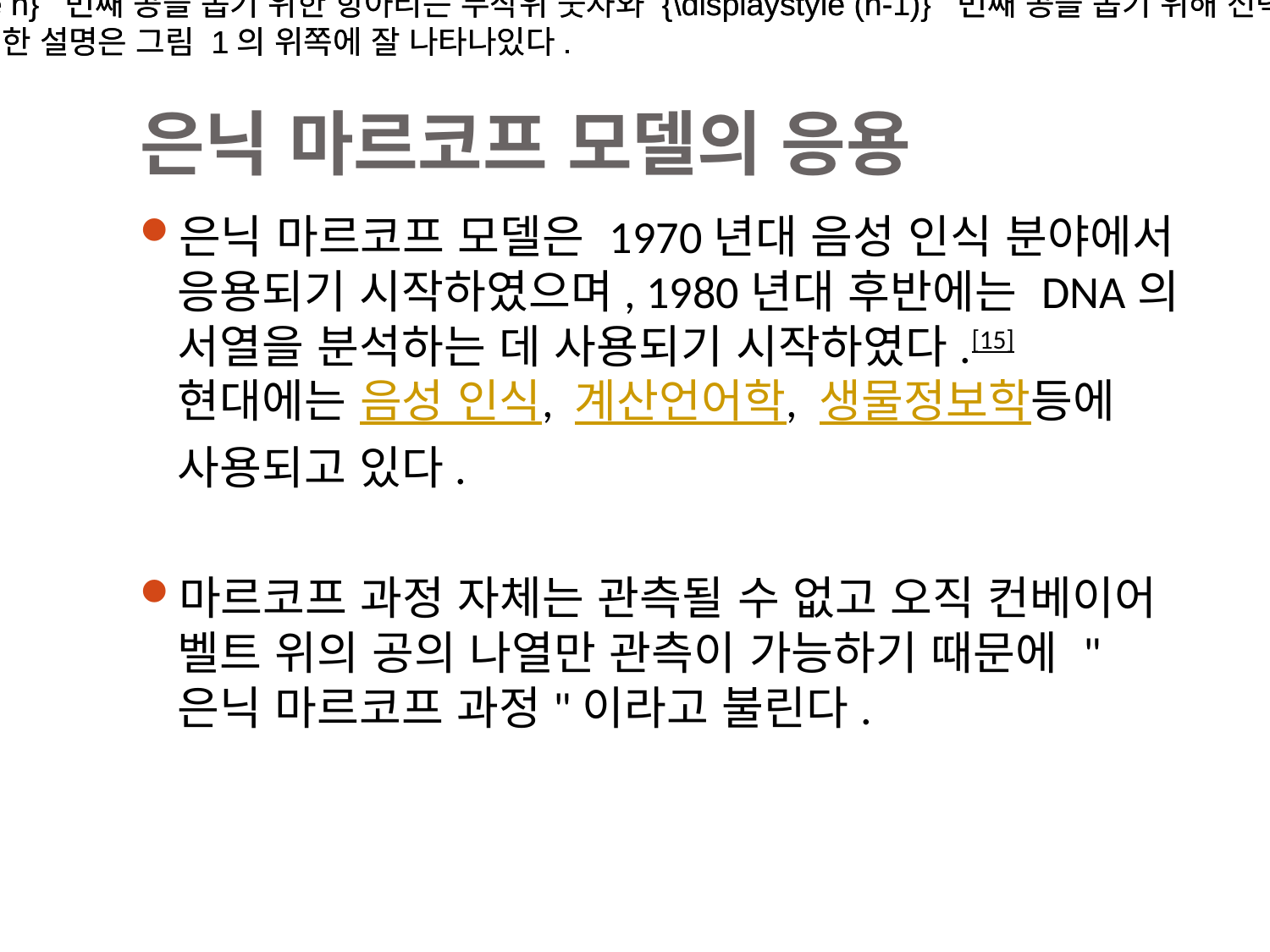

해당 공들이 뽑혔던 항아리의 순서는 알 수 없다. 요정이 공을 뽑을 항아리를 고를 때는 다음과 같은 특별한 규칙을 따른다 : {\displaystyle n}  번째 공을 뽑기 위한 항아리는 무작위 숫자와 {\displaystyle (n-1)}  번째 공을 뽑기 위해 선택한 항아리에만 영향을 받는다. 현재 항아리로부터 하나보다 더 전에 선택된 항아리는 현재 항아리의 선택에 직접적으로 영향을 주지 않는다. 이러한 규칙은 주로 마르코프 특성 (Markov Property)이라 불리며, 따라서 이것은 마르코프 과정 (Markov Process) 이라고 불린다. 이에 대한 설명은 그림 1의 위쪽에 잘 나타나있다.

해당 공들이 뽑혔던 항아리의 순서는 알 수 없다. 요정이 공을 뽑을 항아리를 고를 때는 다음과 같은 특별한 규칙을 따른다 : {\displaystyle n}  번째 공을 뽑기 위한 항아리는 무작위 숫자와 {\displaystyle (n-1)}  번째 공을 뽑기 위해 선택한 항아리에만 영향을 받는다. 현재 항아리로부터 하나보다 더 전에 선택된 항아리는 현재 항아리의 선택에 직접적으로 영향을 주지 않는다. 이러한 규칙은 주로 마르코프 특성 (Markov Property)이라 불리며, 따라서 이것은 마르코프 과정 (Markov Process) 이라고 불린다. 이에 대한 설명은 그림 1의 위쪽에 잘 나타나있다.

# 은닉 마르코프 모델의 응용
은닉 마르코프 모델은 1970년대 음성 인식 분야에서 응용되기 시작하였으며, 1980년대 후반에는 DNA의 서열을 분석하는 데 사용되기 시작하였다.[15] 현대에는 음성 인식, 계산언어학, 생물정보학등에 사용되고 있다.

마르코프 과정 자체는 관측될 수 없고 오직 컨베이어 벨트 위의 공의 나열만 관측이 가능하기 때문에 "은닉 마르코프 과정"이라고 불린다.